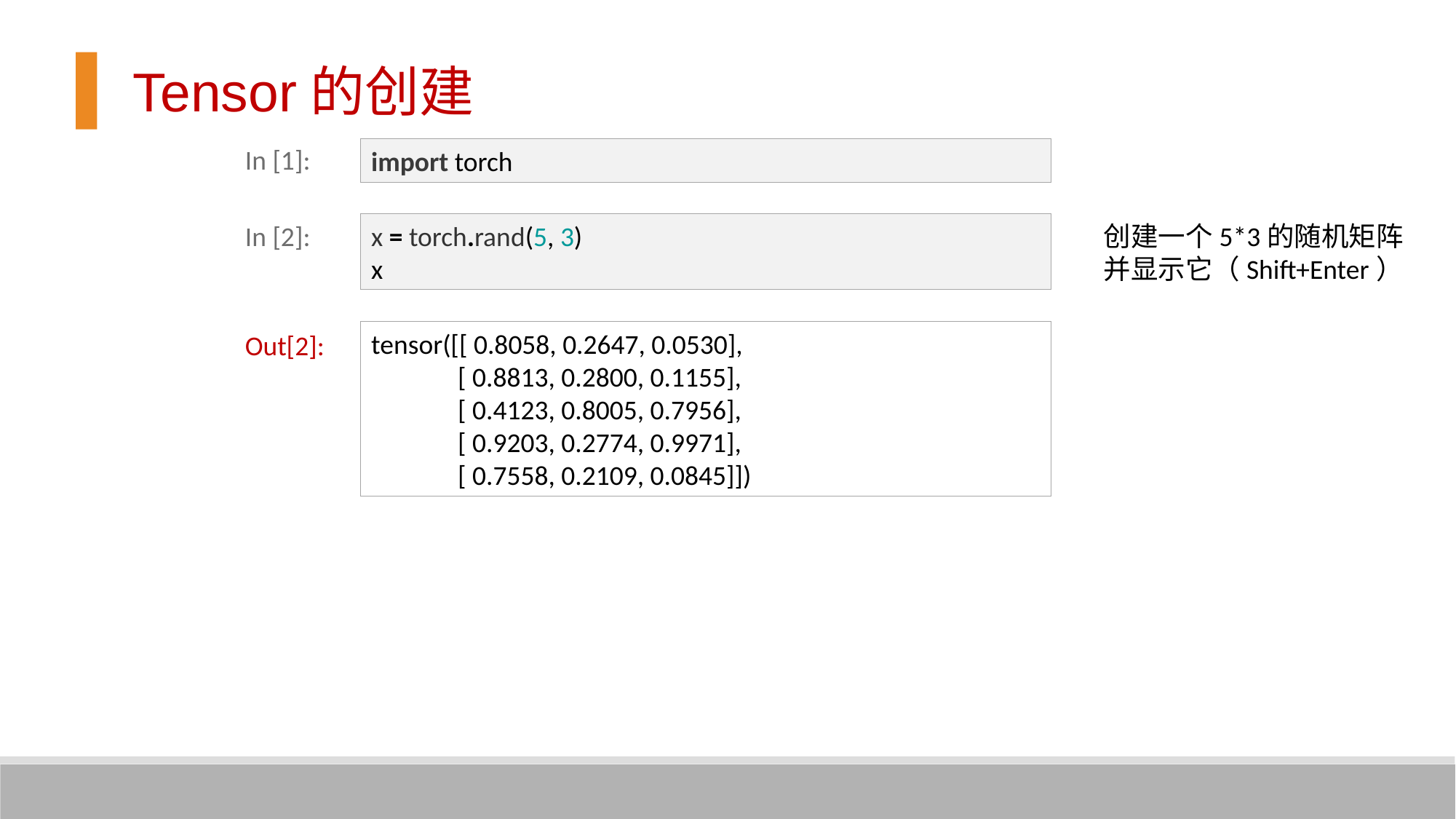

Tensor的创建
In [1]:
import torch
In [2]:
x = torch.rand(5, 3)
x
创建一个5*3的随机矩阵
并显示它（Shift+Enter）
tensor([[ 0.8058, 0.2647, 0.0530],
              [ 0.8813, 0.2800, 0.1155],
              [ 0.4123, 0.8005, 0.7956],
              [ 0.9203, 0.2774, 0.9971],
              [ 0.7558, 0.2109, 0.0845]])
Out[2]: